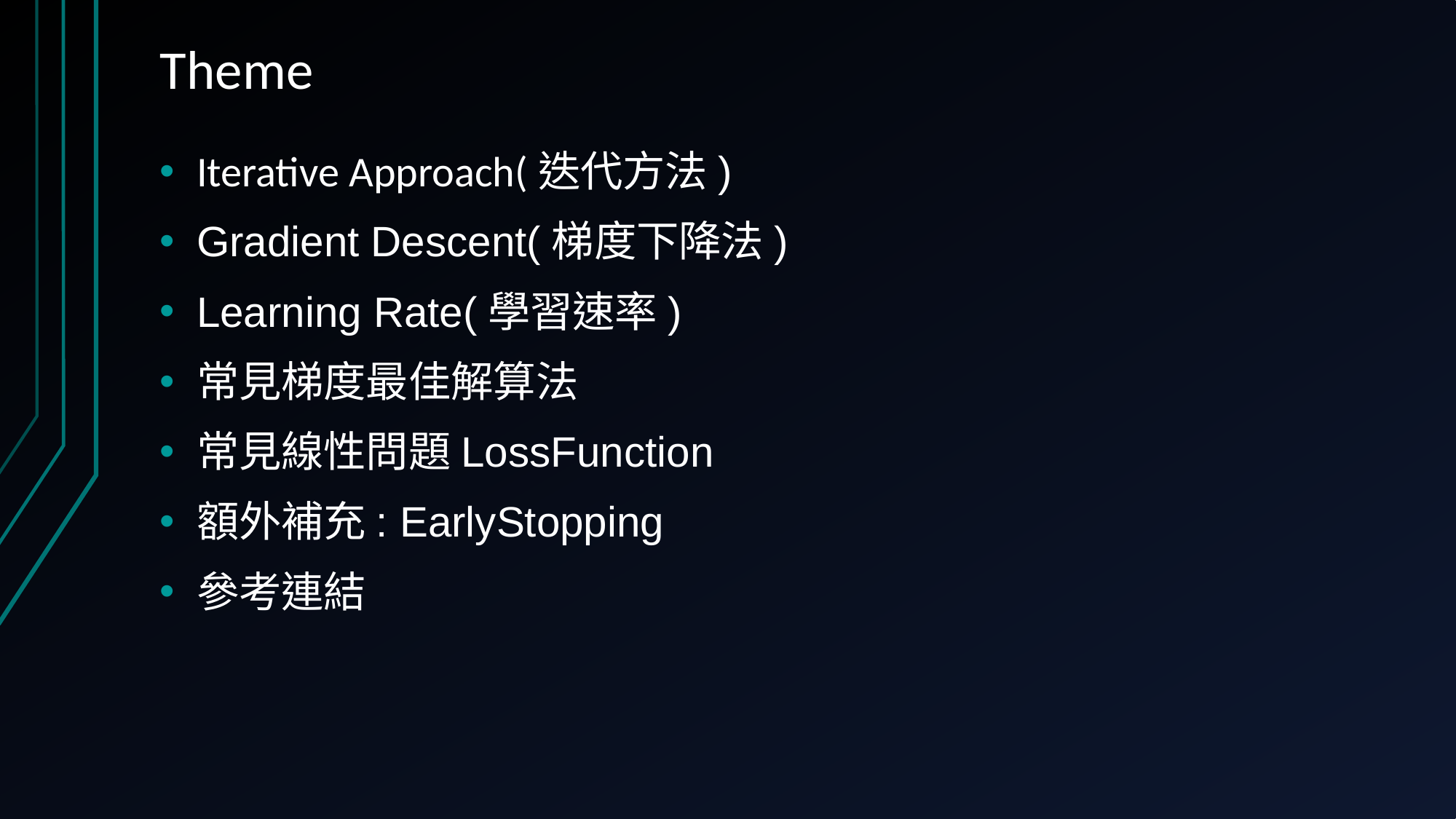

# Theme
Iterative Approach(迭代方法)
Gradient Descent(梯度下降法)
Learning Rate(學習速率)
常見梯度最佳解算法
常見線性問題LossFunction
額外補充: EarlyStopping
參考連結